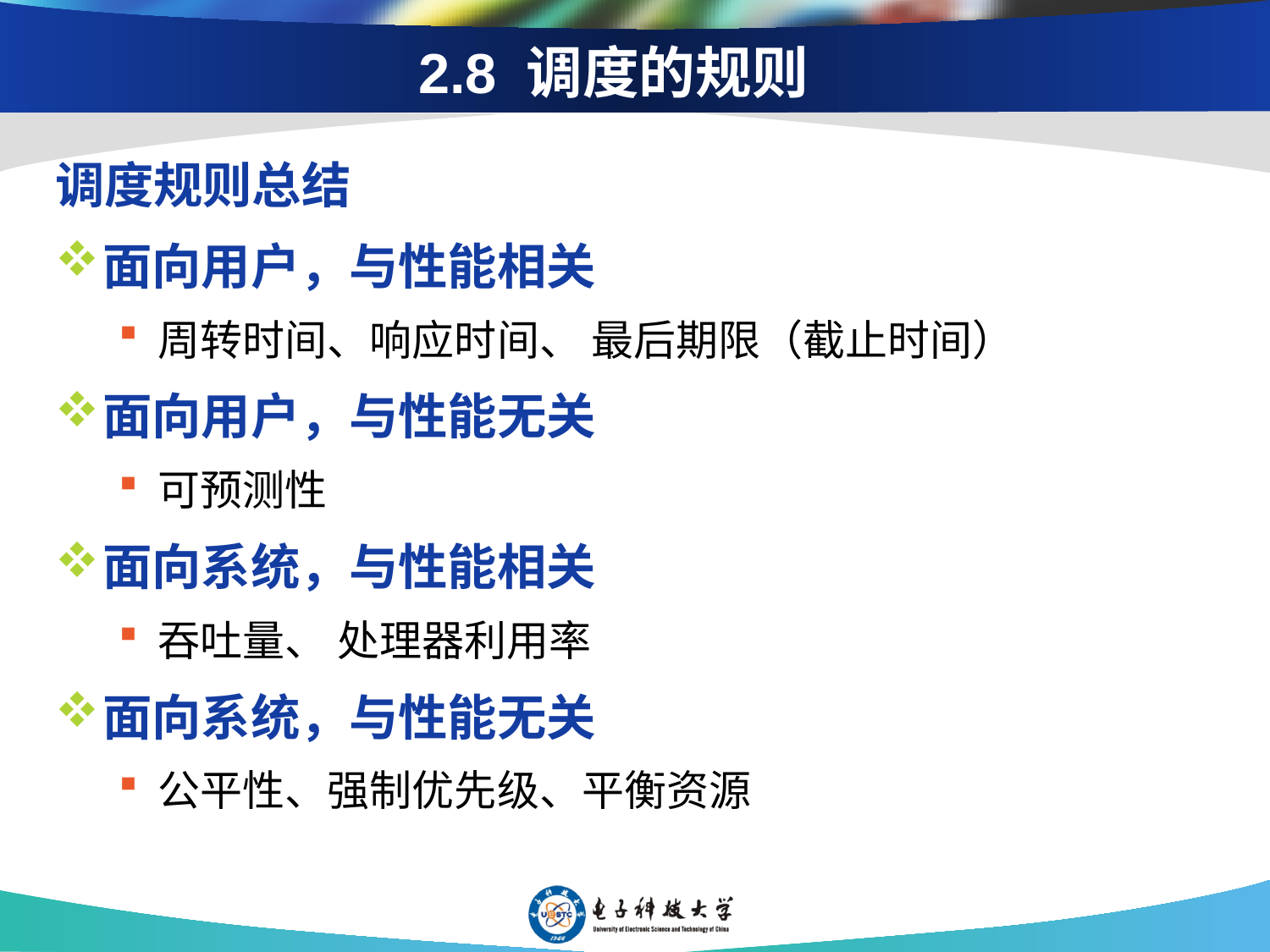

# 2.8 调度的规则
调度规则总结
面向用户，与性能相关
周转时间、响应时间、 最后期限（截止时间）
面向用户，与性能无关
可预测性
面向系统，与性能相关
吞吐量、 处理器利用率
面向系统，与性能无关
公平性、强制优先级、平衡资源